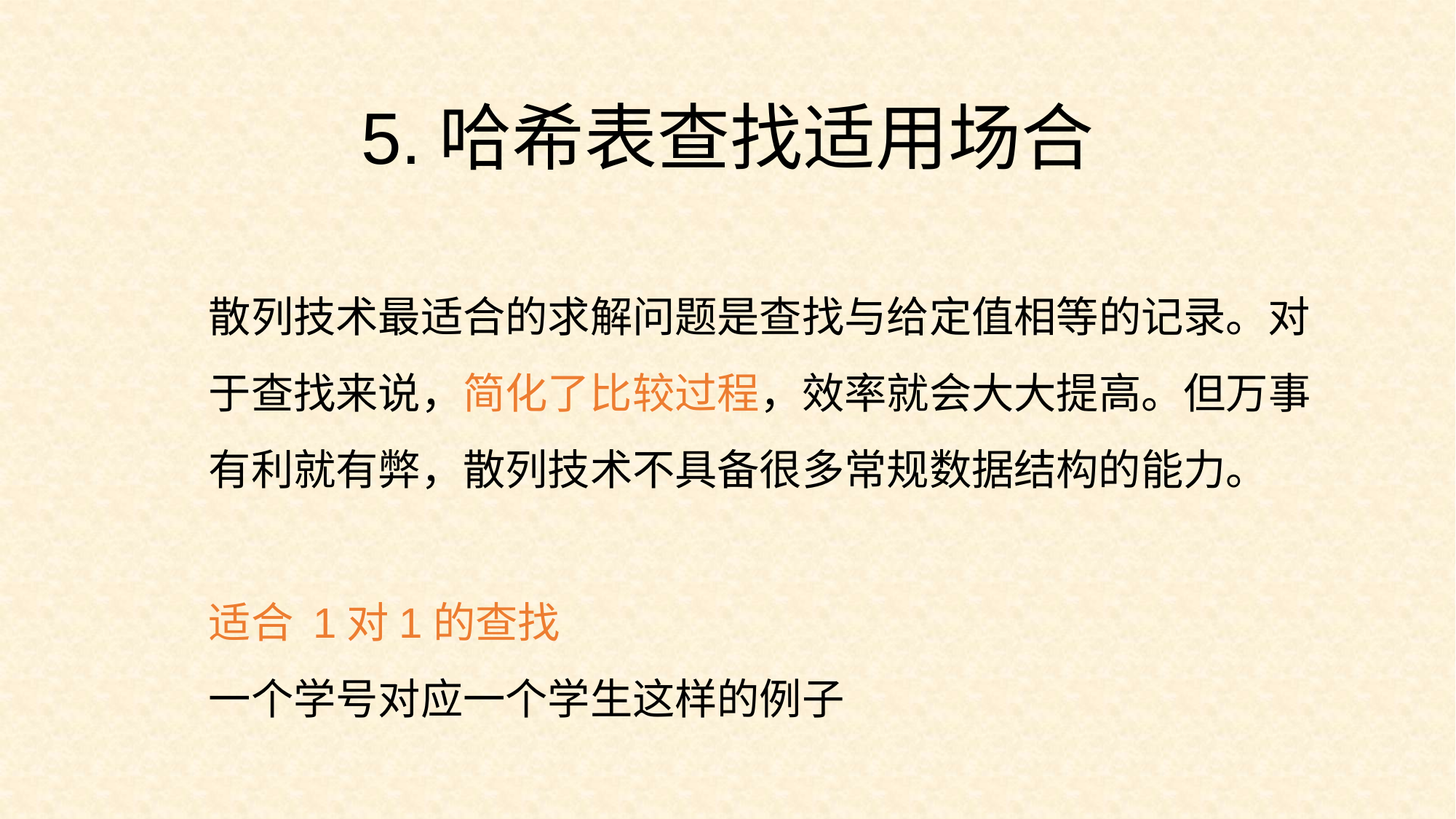

5.哈希表查找适用场合
散列技术最适合的求解问题是查找与给定值相等的记录。对于查找来说，简化了比较过程，效率就会大大提高。但万事有利就有弊，散列技术不具备很多常规数据结构的能力。

适合 1对1的查找
一个学号对应一个学生这样的例子